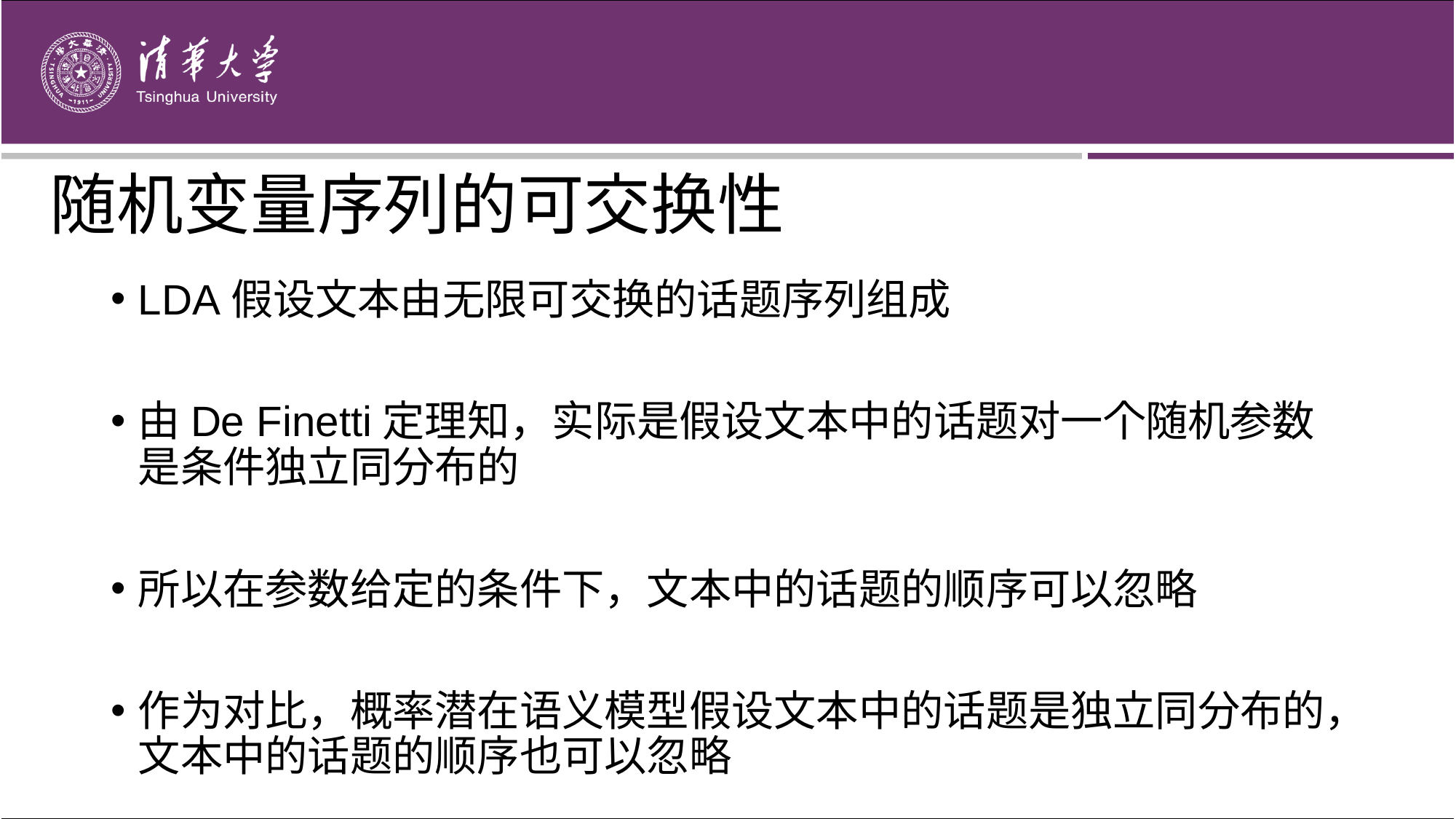

# 随机变量序列的可交换性
LDA假设文本由无限可交换的话题序列组成

由De Finetti定理知，实际是假设文本中的话题对一个随机参数是条件独立同分布的

所以在参数给定的条件下，文本中的话题的顺序可以忽略

作为对比，概率潜在语义模型假设文本中的话题是独立同分布的，文本中的话题的顺序也可以忽略